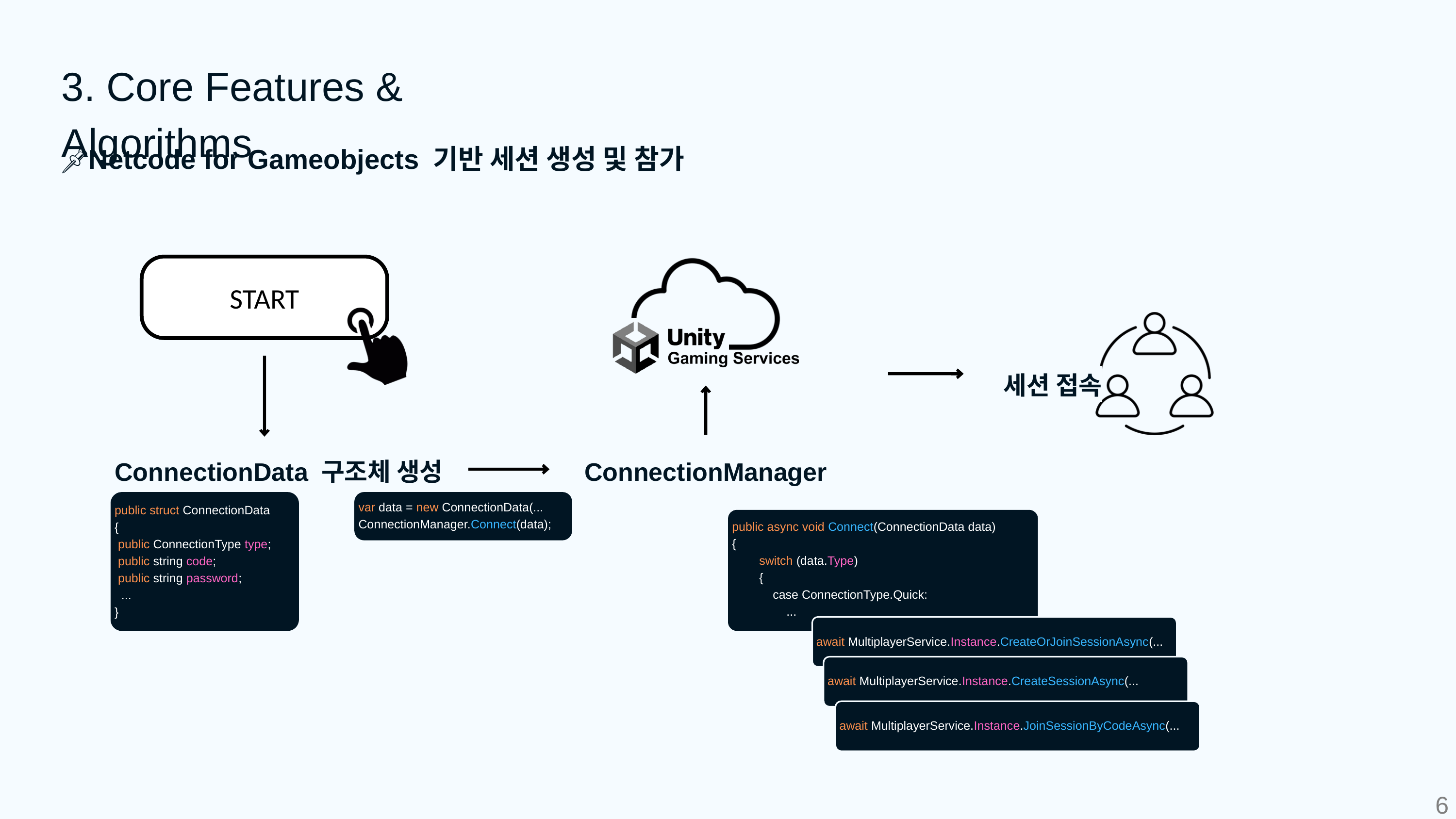

3. Core Features & Algorithms
📌Netcode for Gameobjects 기반 세션 생성 및 참가

START

세션 접속

ConnectionData 구조체 생성
ConnectionManager

public struct ConnectionData
{
 public ConnectionType type;
 public string code;
 public string password;
  ...
}

var data = new ConnectionData(...
ConnectionManager.Connect(data);

public async void Connect(ConnectionData data)
{
        switch (data.Type)
        {
            case ConnectionType.Quick:
                ...

await MultiplayerService.Instance.CreateOrJoinSessionAsync(...

await MultiplayerService.Instance.CreateSessionAsync(...

await MultiplayerService.Instance.JoinSessionByCodeAsync(...
6